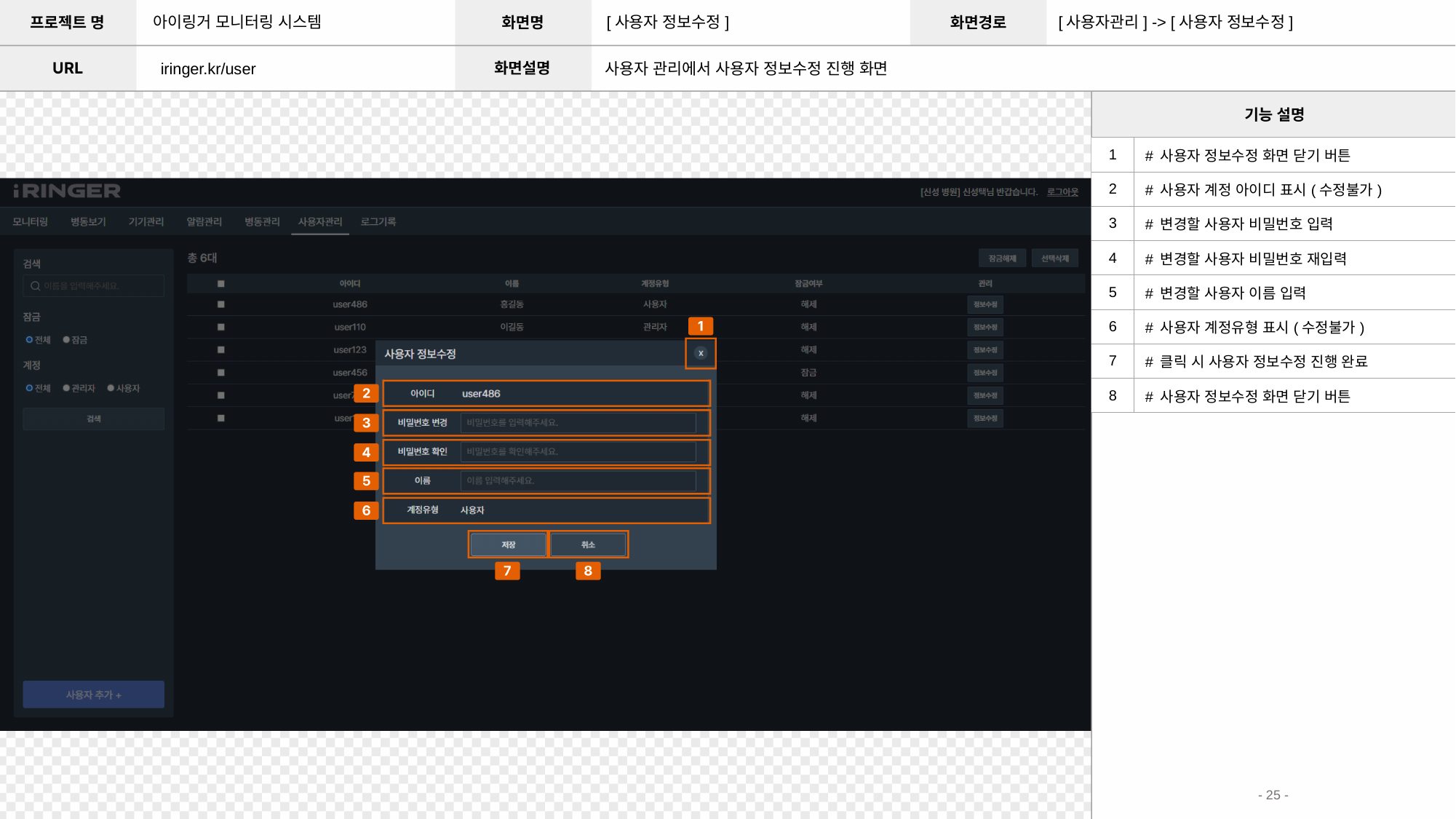

아이링거 모니터링 시스템
[사용자 정보수정]
[사용자관리] -> [사용자 정보수정]
iringer.kr/user
사용자 관리에서 사용자 정보수정 진행 화면
| 1 | # 사용자 정보수정 화면 닫기 버튼 |
| --- | --- |
| 2 | # 사용자 계정 아이디 표시(수정불가) |
| 3 | # 변경할 사용자 비밀번호 입력 |
| 4 | # 변경할 사용자 비밀번호 재입력 |
| 5 | # 변경할 사용자 이름 입력 |
| 6 | # 사용자 계정유형 표시(수정불가) |
| 7 | # 클릭 시 사용자 정보수정 진행 완료 |
| 8 | # 사용자 정보수정 화면 닫기 버튼 |
- 25 -